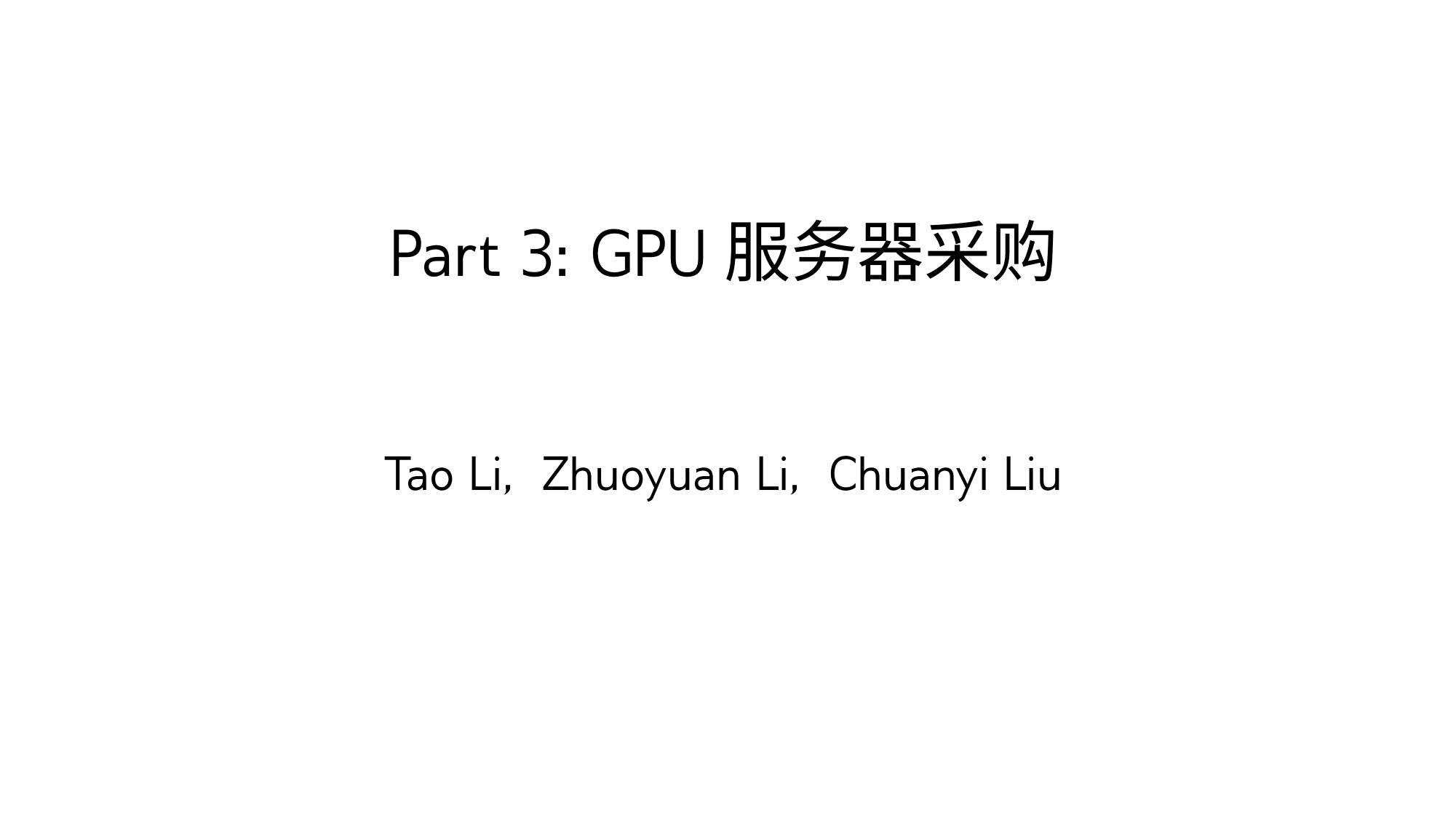

# Part 3: GPU服务器采购
Tao Li,  Zhuoyuan Li,  Chuanyi Liu